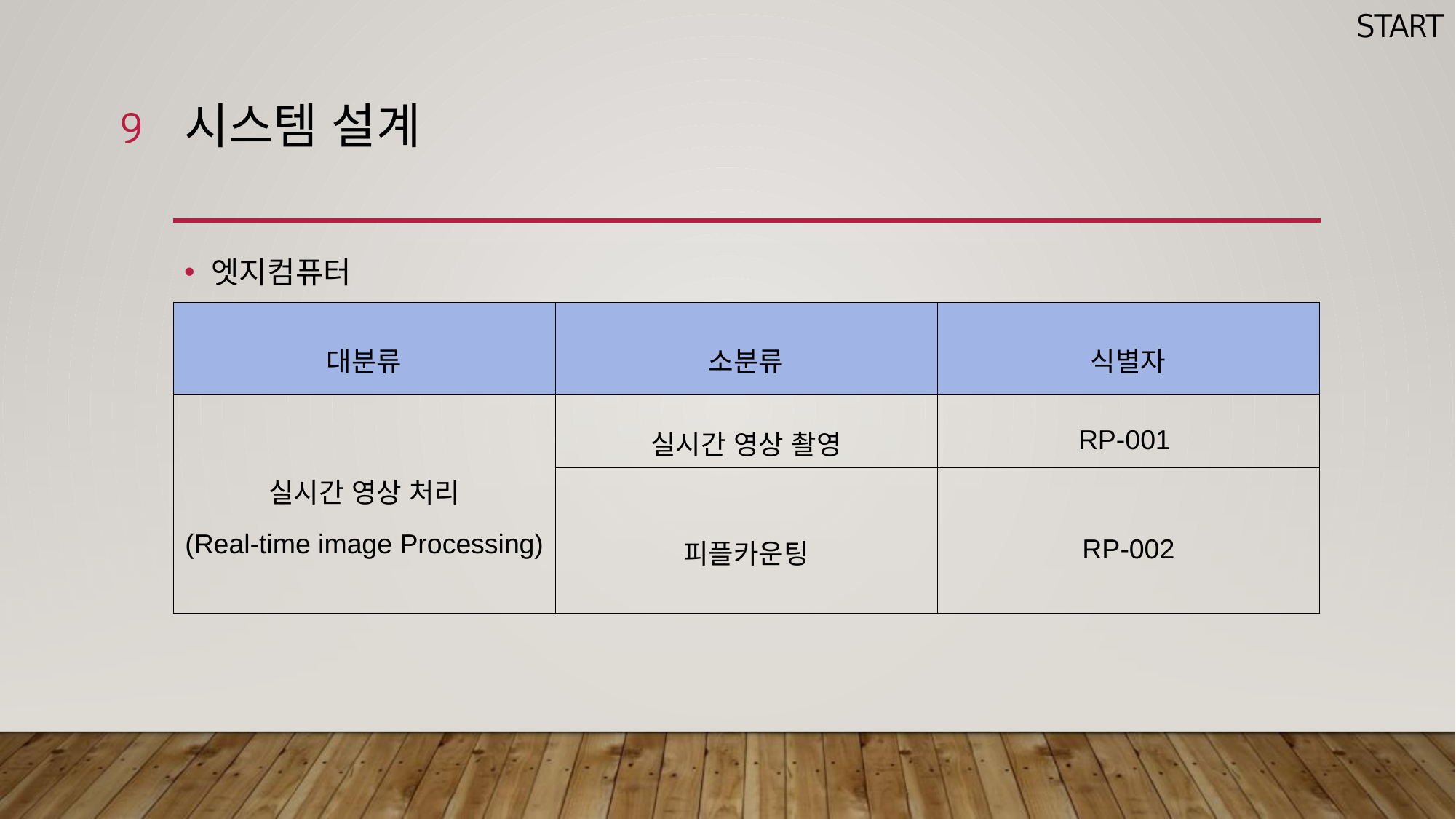

START

9
# 시스템 설계
엣지컴퓨터

| 대분류 | 소분류 | 식별자 |
| --- | --- | --- |
| 실시간 영상 처리 (Real-time image Processing) | 실시간 영상 촬영 | RP-001 |
|  | 피플카운팅 | RP-002 |